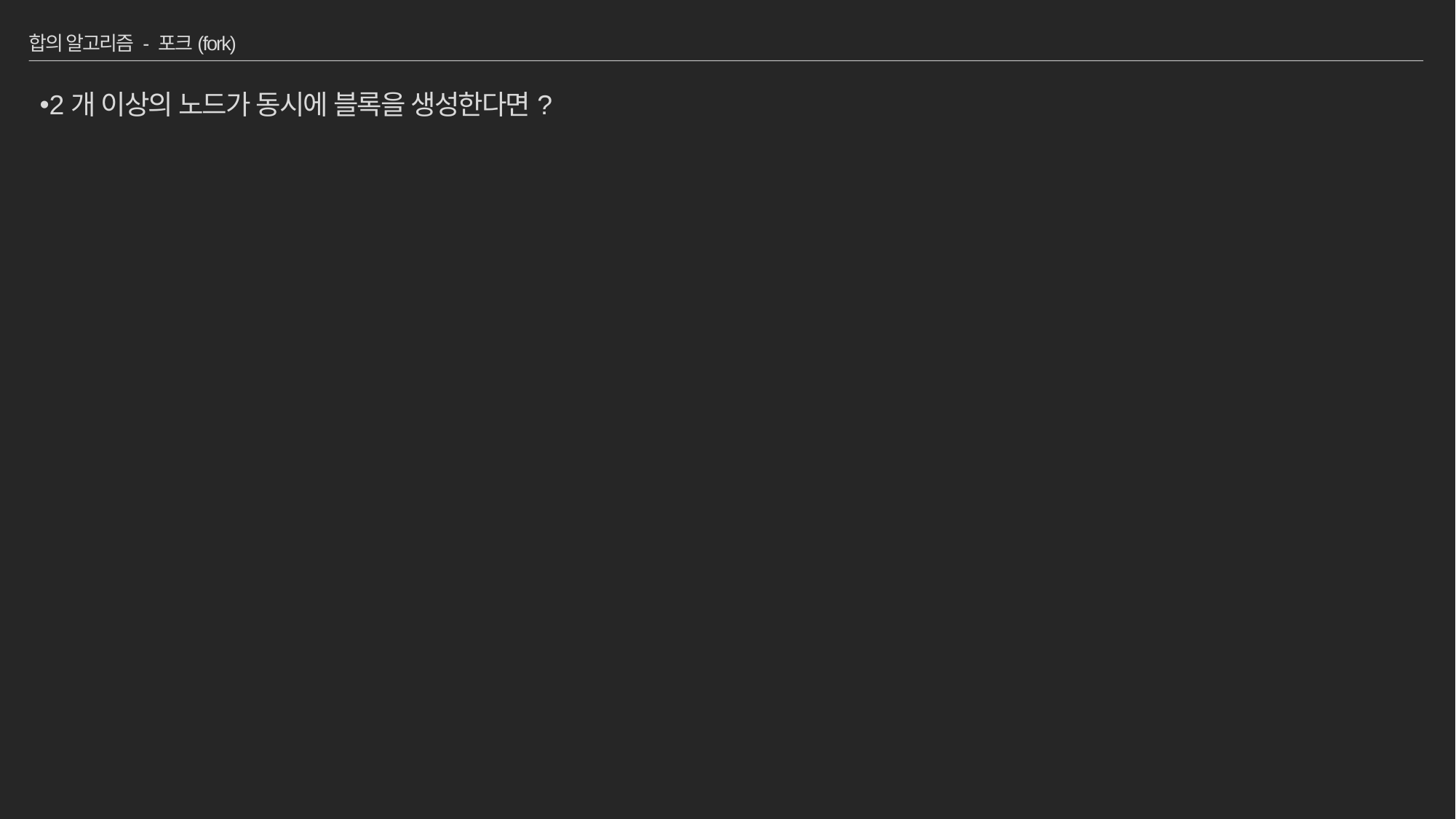

# 합의 알고리즘 - 포크(fork)
2개 이상의 노드가 동시에 블록을 생성한다면?